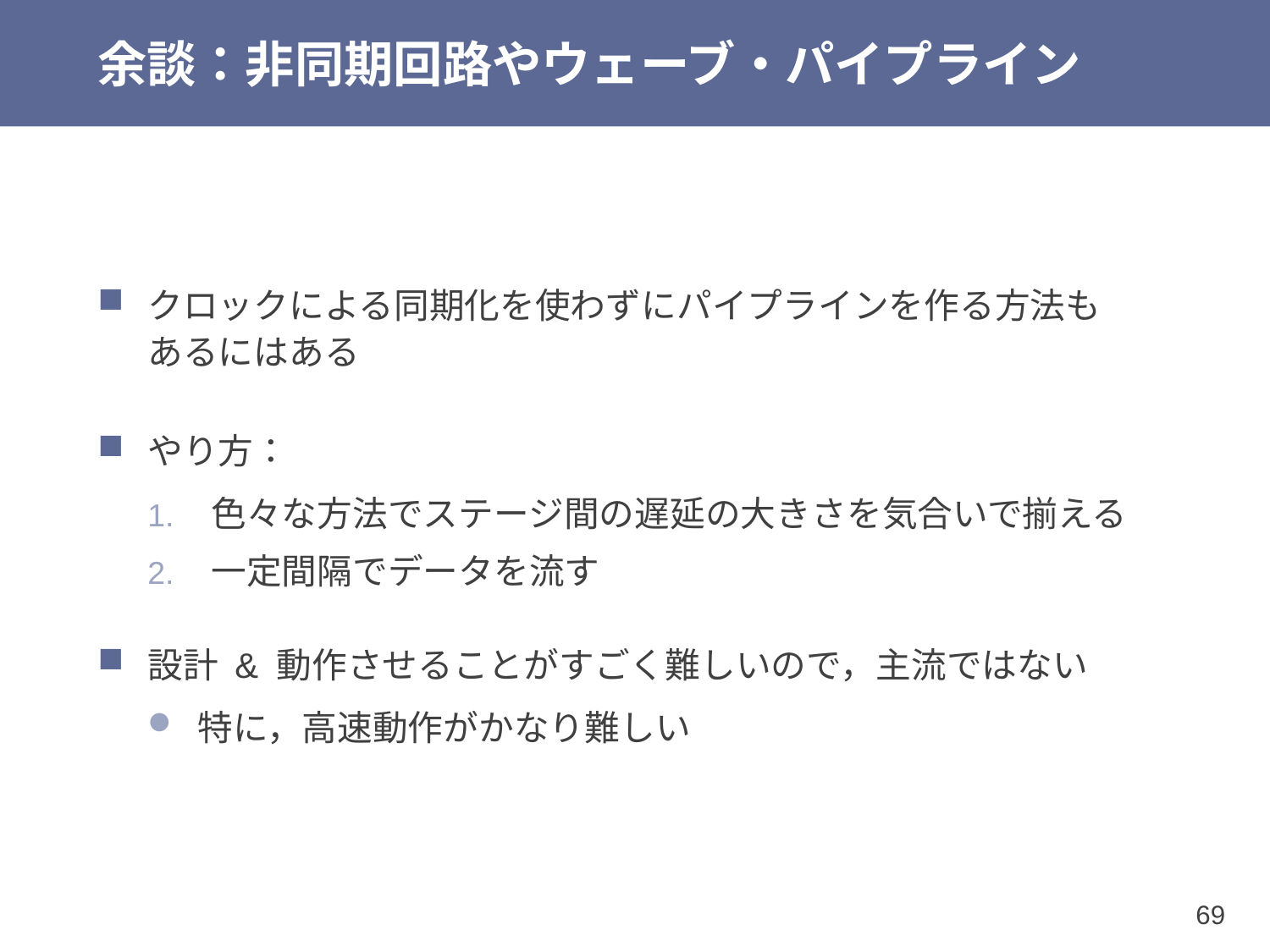

# 余談：非同期回路やウェーブ・パイプライン
クロックによる同期化を使わずにパイプラインを作る方法も
あるにはある
やり方：
色々な方法でステージ間の遅延の大きさを気合いで揃える
一定間隔でデータを流す
設計 & 動作させることがすごく難しいので，主流ではない
特に，高速動作がかなり難しい